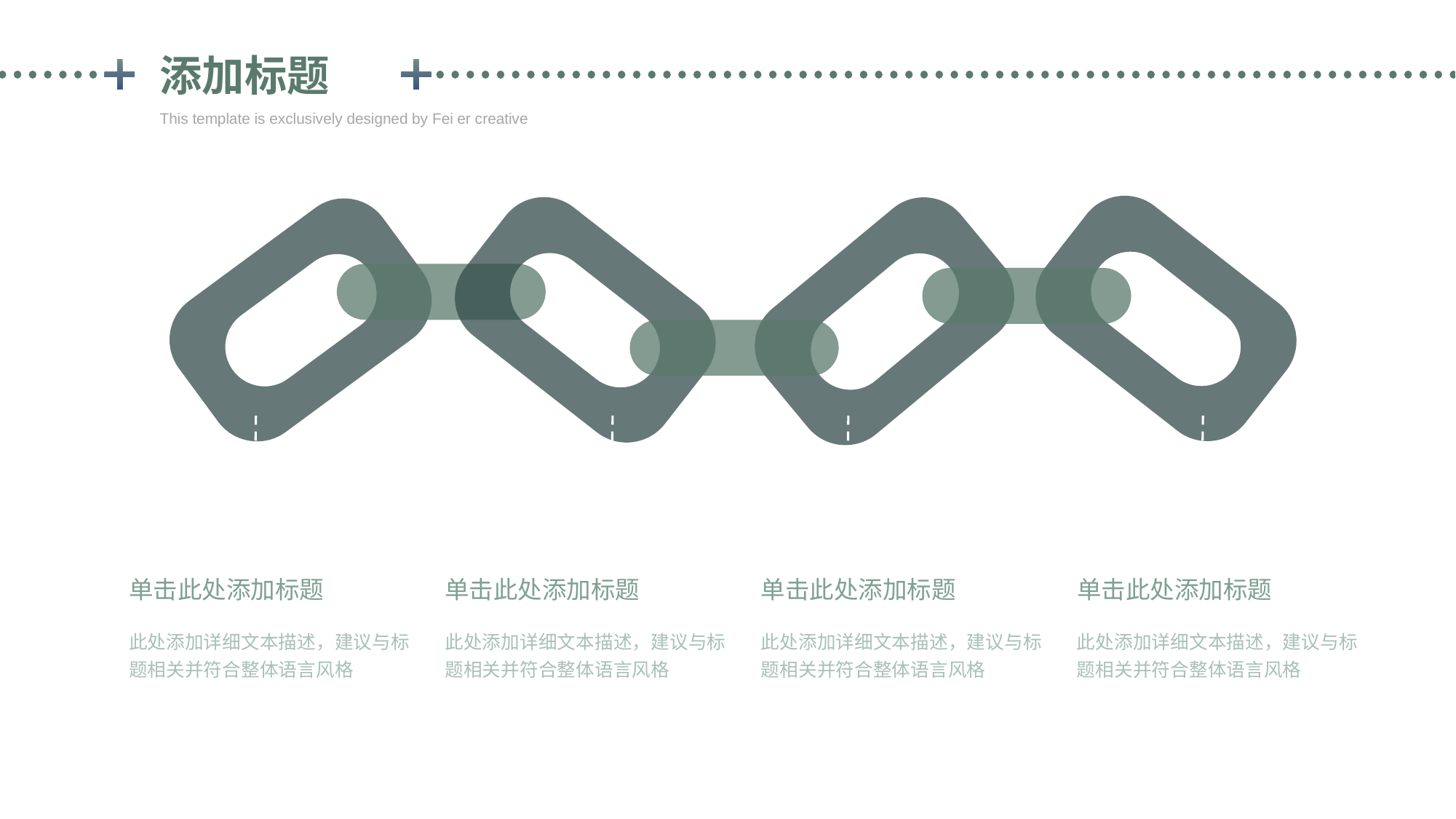

添加标题

This template is exclusively designed by Fei er creative

单击此处添加标题
此处添加详细文本描述，建议与标题相关并符合整体语言风格
单击此处添加标题
此处添加详细文本描述，建议与标题相关并符合整体语言风格
单击此处添加标题
此处添加详细文本描述，建议与标题相关并符合整体语言风格
单击此处添加标题
此处添加详细文本描述，建议与标题相关并符合整体语言风格